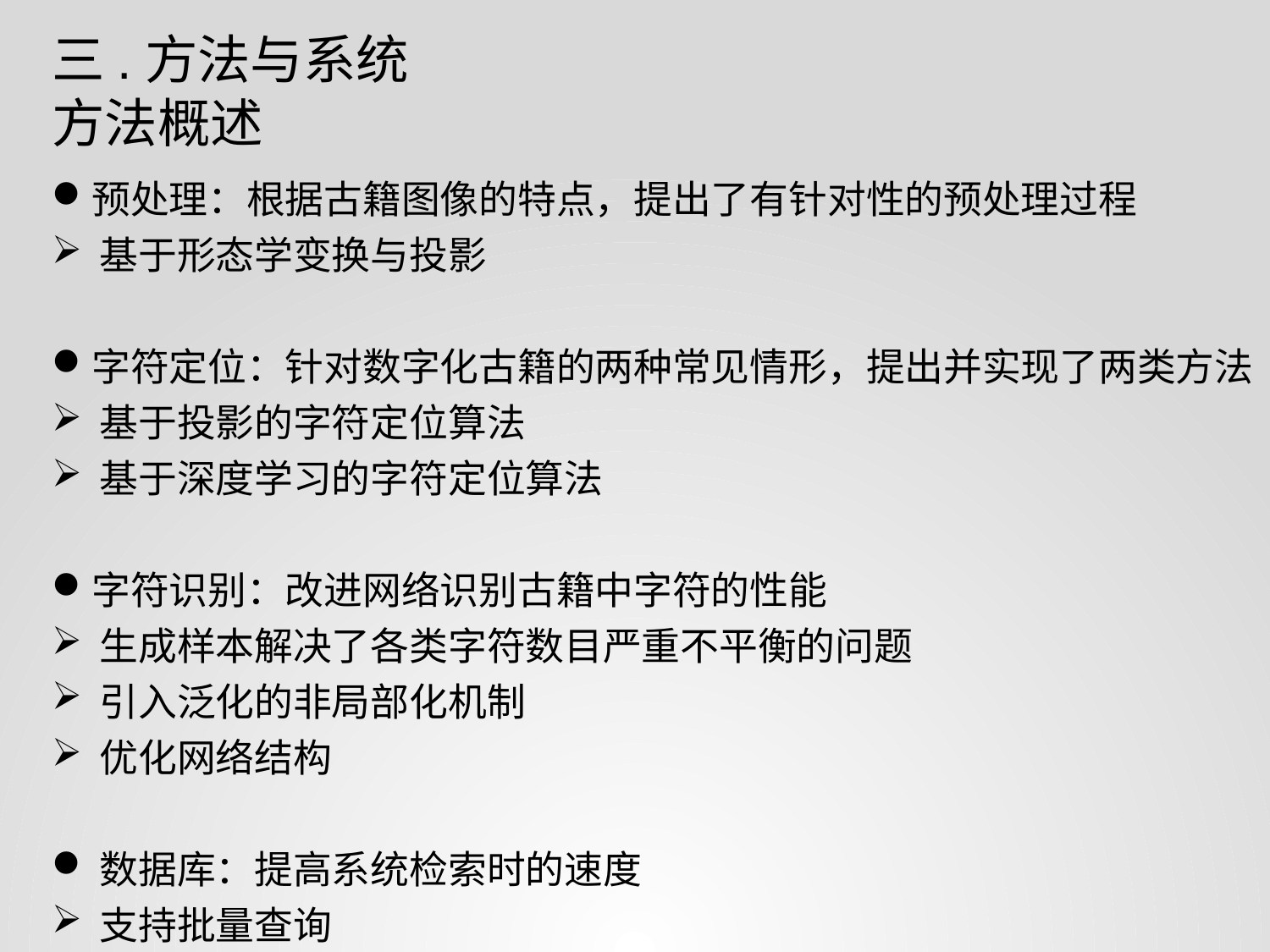

三.方法与系统
方法概述

预处理：根据古籍图像的特点，提出了有针对性的预处理过程
基于形态学变换与投影

字符定位：针对数字化古籍的两种常见情形，提出并实现了两类方法
基于投影的字符定位算法
基于深度学习的字符定位算法

字符识别：改进网络识别古籍中字符的性能
生成样本解决了各类字符数目严重不平衡的问题
引入泛化的非局部化机制
优化网络结构

数据库：提高系统检索时的速度
支持批量查询